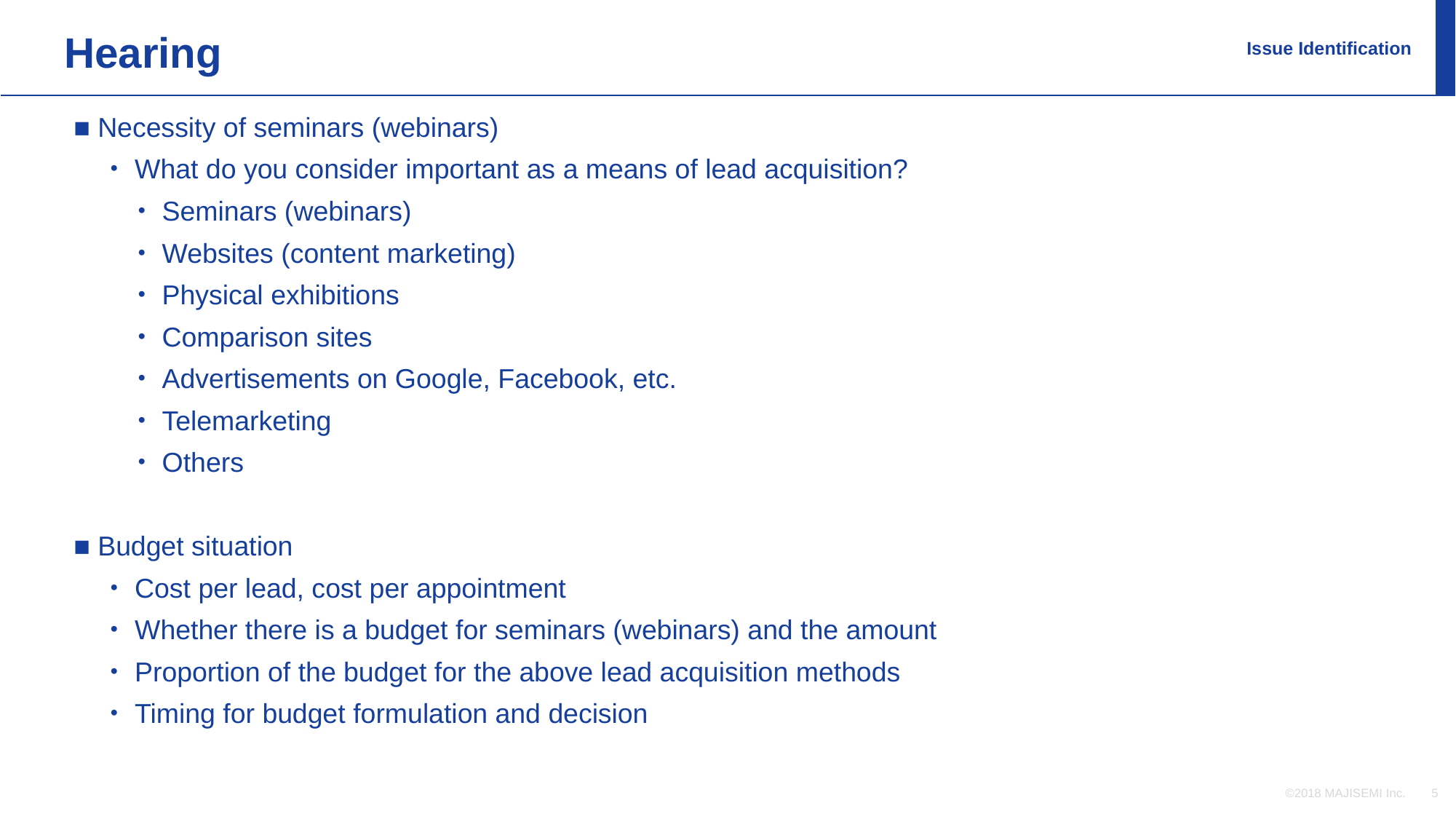

Hearing
Issue Identification
■ Necessity of seminars (webinars)
　・What do you consider important as a means of lead acquisition?
　　・Seminars (webinars)
　　・Websites (content marketing)
　　・Physical exhibitions
　　・Comparison sites
　　・Advertisements on Google, Facebook, etc.
　　・Telemarketing
　　・Others

■ Budget situation
　・Cost per lead, cost per appointment
　・Whether there is a budget for seminars (webinars) and the amount
　・Proportion of the budget for the above lead acquisition methods
　・Timing for budget formulation and decision
©2018 MAJISEMI Inc.
5